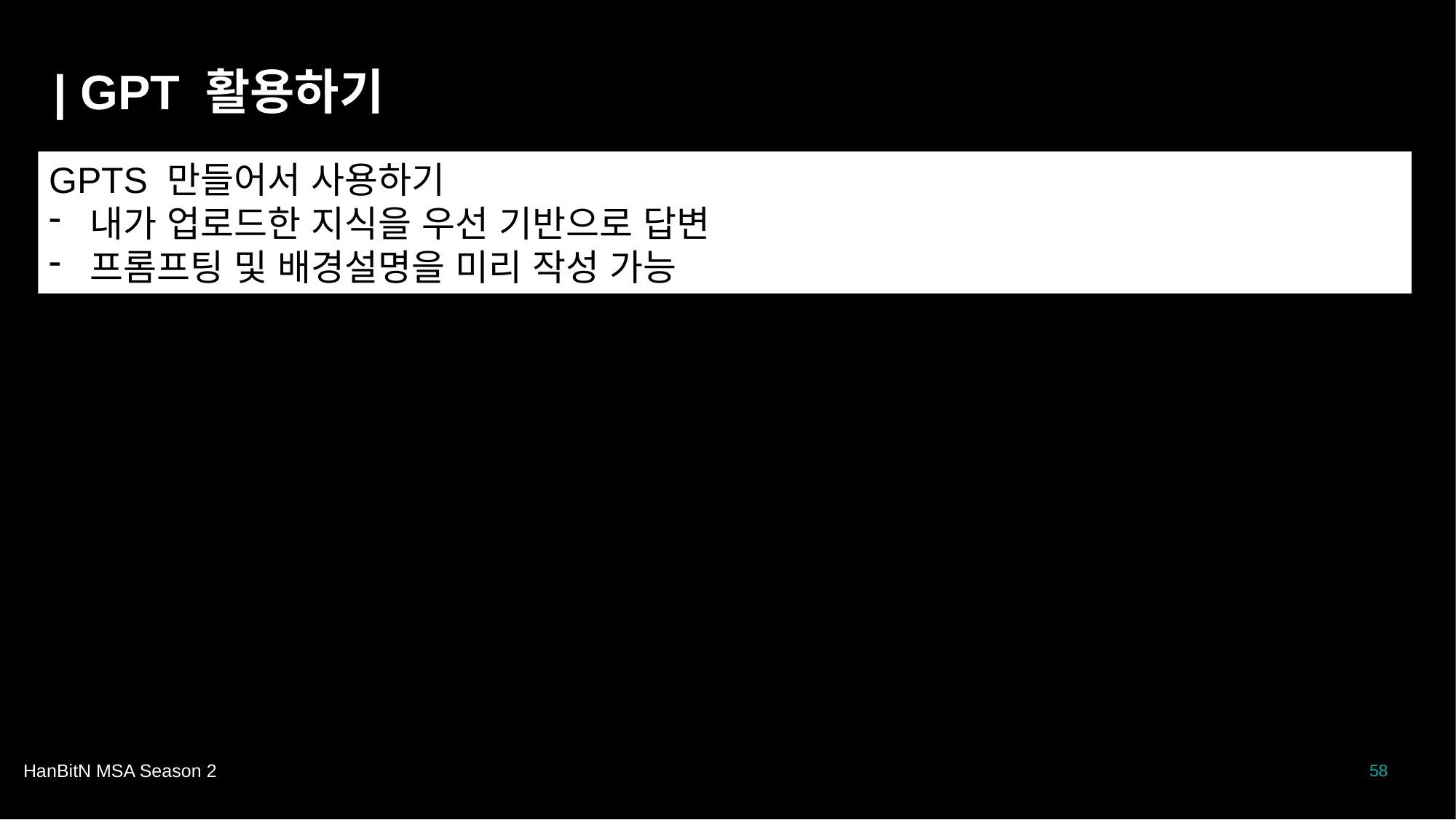

| GPT 활용하기
GPTS 만들어서 사용하기
내가 업로드한 지식을 우선 기반으로 답변
프롬프팅 및 배경설명을 미리 작성 가능